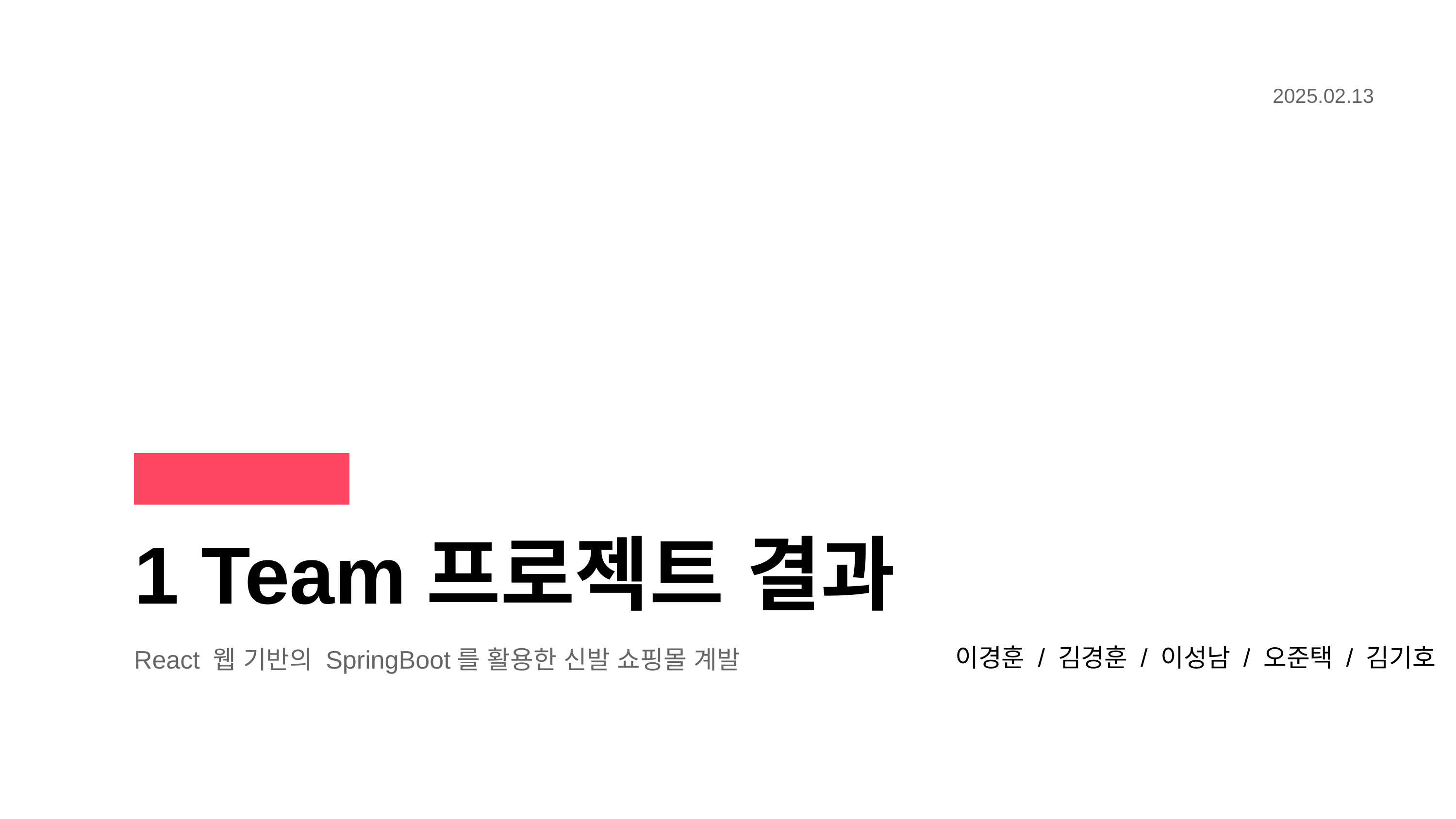

2025.02.13

1 Team프로젝트 결과
React 웹 기반의 SpringBoot를 활용한 신발 쇼핑몰 계발
이경훈 / 김경훈 / 이성남 / 오준택 / 김기호